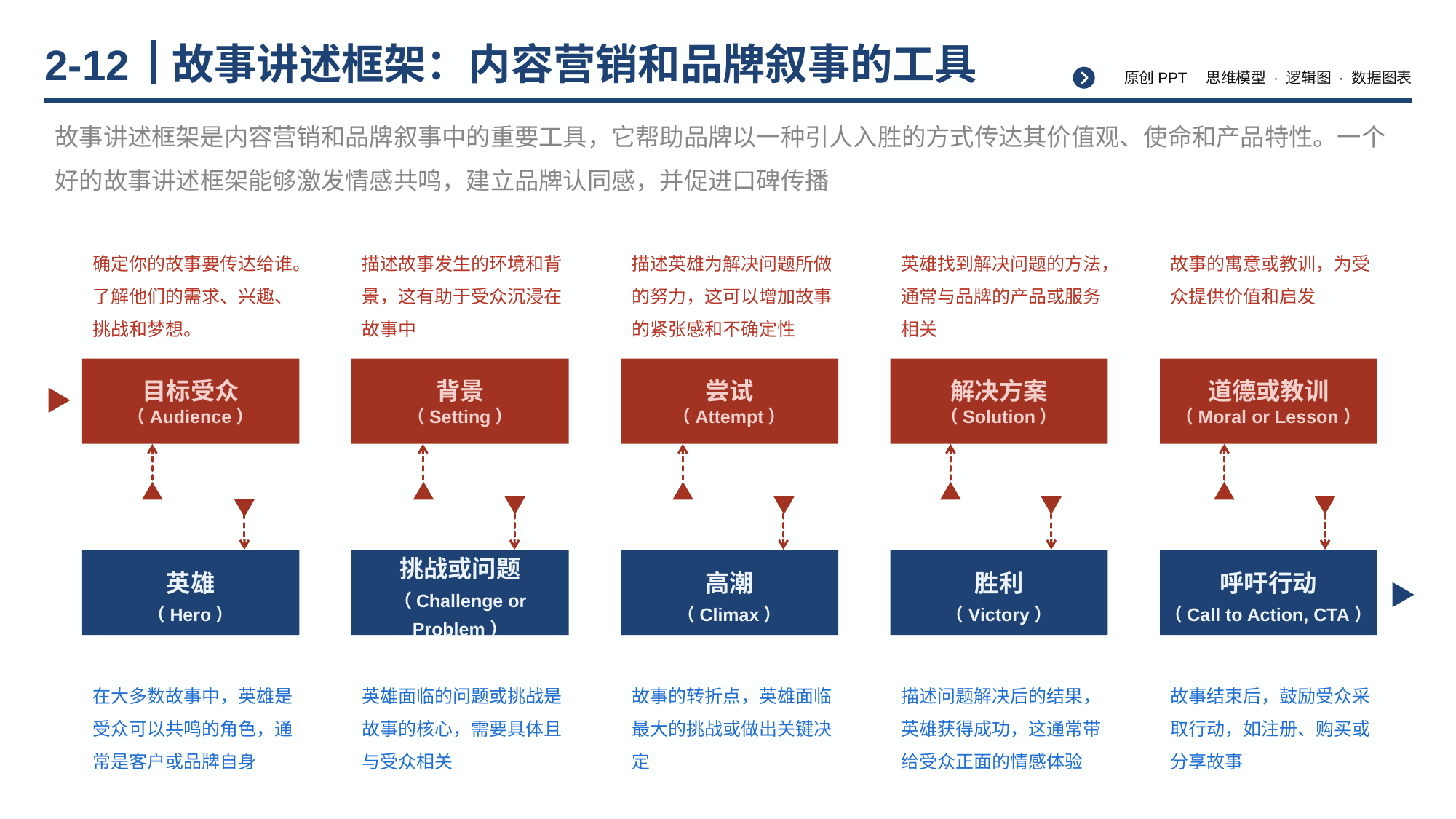

# 故事讲述框架：内容营销和品牌叙事的工具
2-12
故事讲述框架是内容营销和品牌叙事中的重要工具，它帮助品牌以一种引人入胜的方式传达其价值观、使命和产品特性。一个好的故事讲述框架能够激发情感共鸣，建立品牌认同感，并促进口碑传播
确定你的故事要传达给谁。了解他们的需求、兴趣、挑战和梦想。
描述故事发生的环境和背景，这有助于受众沉浸在故事中
描述英雄为解决问题所做的努力，这可以增加故事的紧张感和不确定性
英雄找到解决问题的方法，通常与品牌的产品或服务相关
故事的寓意或教训，为受众提供价值和启发
目标受众
（Audience）
背景
（Setting）
尝试
（Attempt）
解决方案
（Solution）
道德或教训
（Moral or Lesson）

英雄
（Hero）
挑战或问题（Challenge or Problem）
高潮
（Climax）
胜利
（Victory）
呼吁行动
（Call to Action, CTA）

在大多数故事中，英雄是受众可以共鸣的角色，通常是客户或品牌自身
英雄面临的问题或挑战是故事的核心，需要具体且与受众相关
故事的转折点，英雄面临最大的挑战或做出关键决定
描述问题解决后的结果，英雄获得成功，这通常带给受众正面的情感体验
故事结束后，鼓励受众采取行动，如注册、购买或分享故事